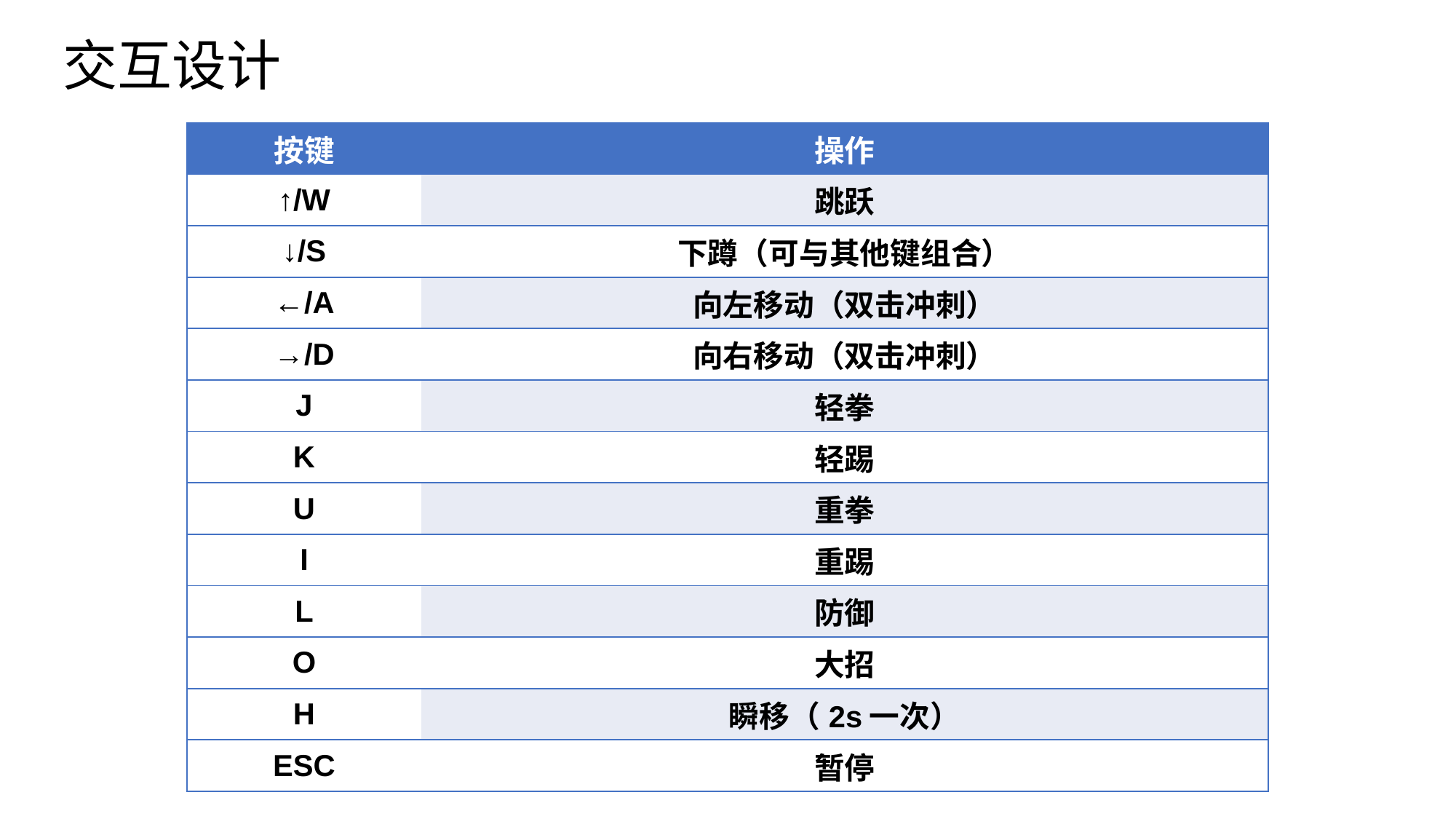

交互设计
| 按键 | 操作 |
| --- | --- |
| ↑/W | 跳跃 |
| ↓/S | 下蹲（可与其他键组合） |
| ←/A | 向左移动（双击冲刺） |
| →/D | 向右移动（双击冲刺） |
| J | 轻拳 |
| K | 轻踢 |
| U | 重拳 |
| I | 重踢 |
| L | 防御 |
| O | 大招 |
| H | 瞬移（2s一次） |
| ESC | 暂停 |